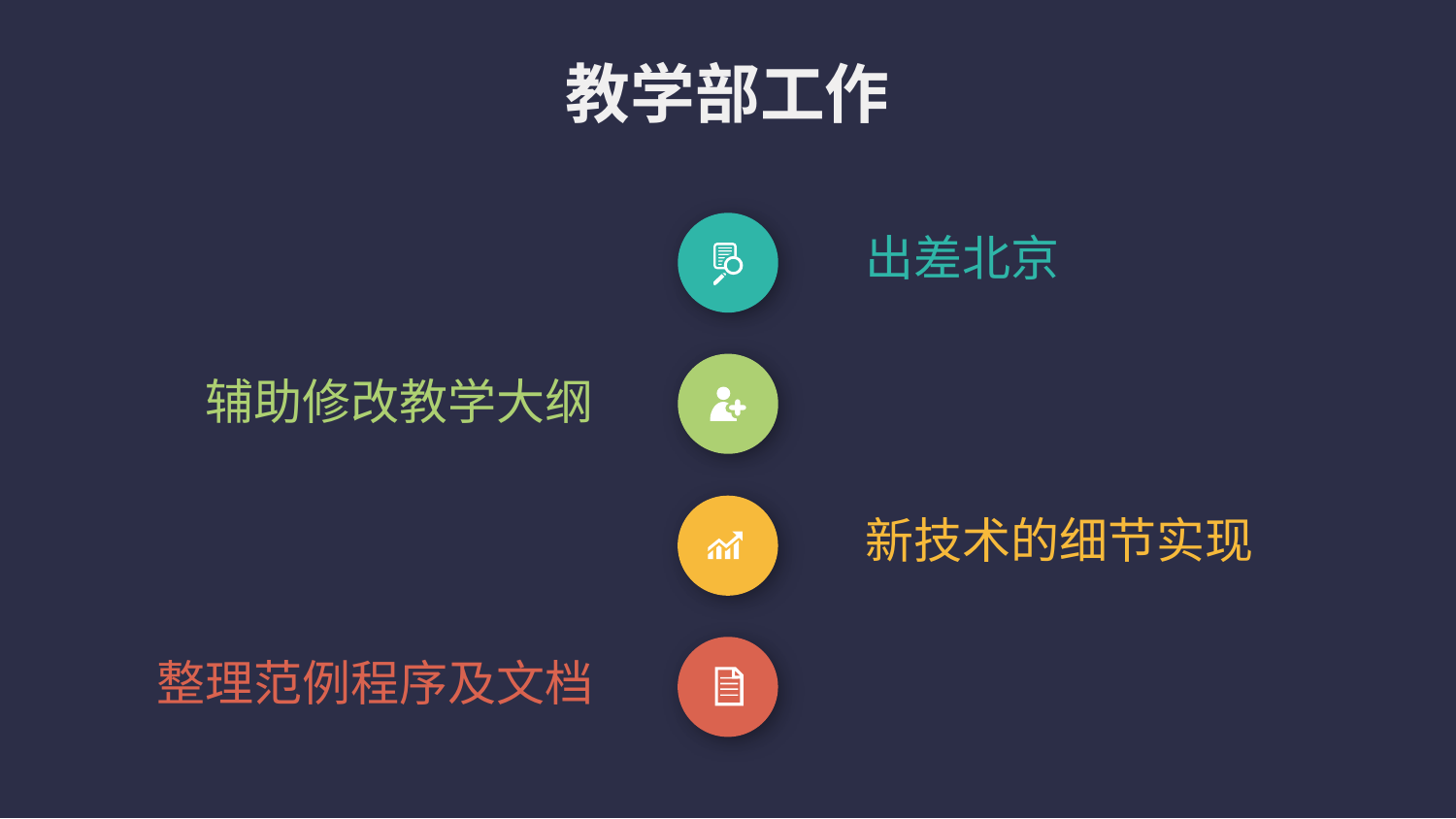

教学部工作

出差北京

辅助修改教学大纲

新技术的细节实现

整理范例程序及文档